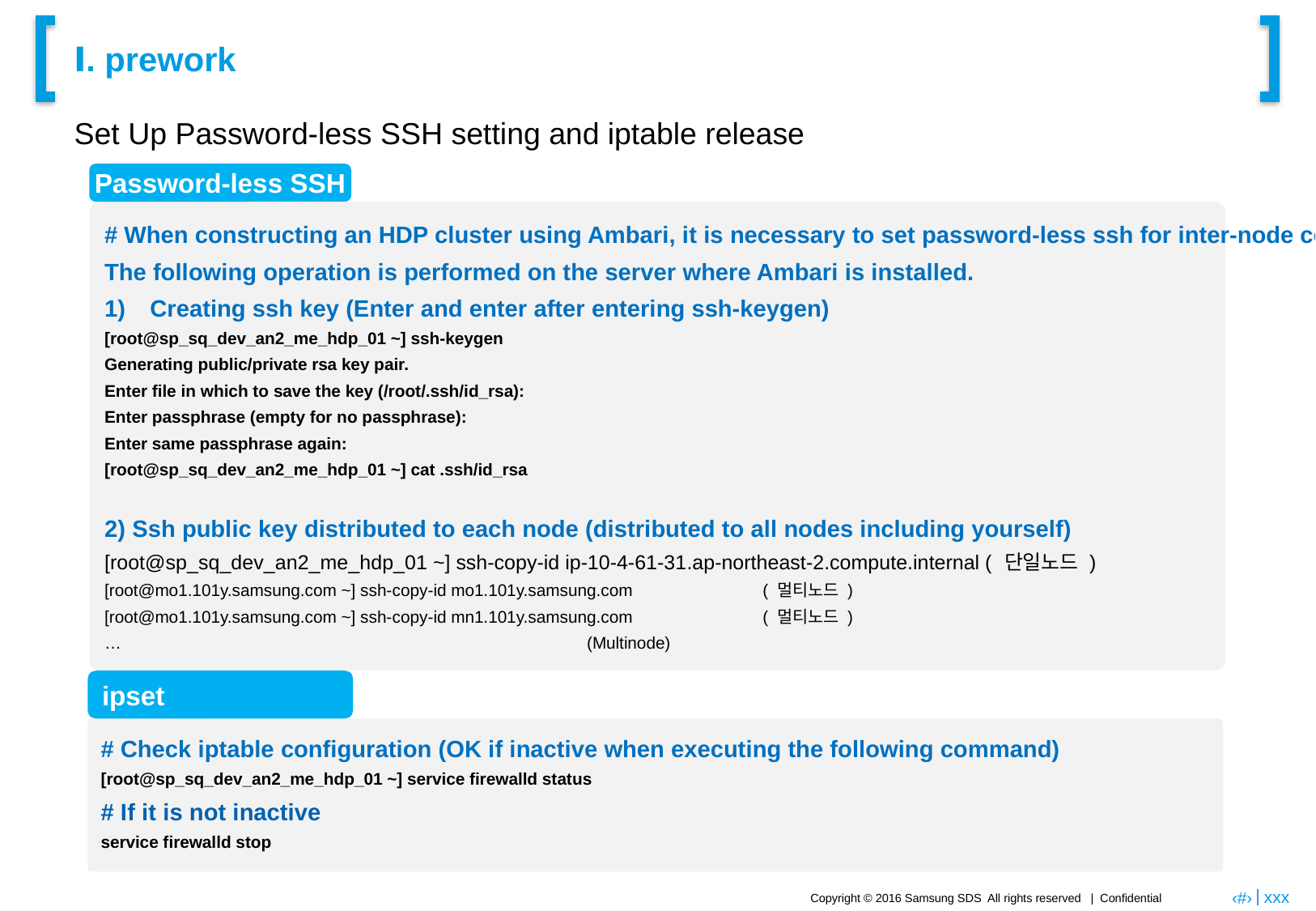

# Ⅰ. prework
Set Up Password-less SSH setting and iptable release
Password-less SSH
# When constructing an HDP cluster using Ambari, it is necessary to set password-less ssh for inter-node communication within the cluster.
The following operation is performed on the server where Ambari is installed.
Creating ssh key (Enter and enter after entering ssh-keygen)
[root@sp_sq_dev_an2_me_hdp_01 ~] ssh-keygen
Generating public/private rsa key pair.
Enter file in which to save the key (/root/.ssh/id_rsa):
Enter passphrase (empty for no passphrase):
Enter same passphrase again:
[root@sp_sq_dev_an2_me_hdp_01 ~] cat .ssh/id_rsa

2) Ssh public key distributed to each node (distributed to all nodes including yourself)
[root@sp_sq_dev_an2_me_hdp_01 ~] ssh-copy-id ip-10-4-61-31.ap-northeast-2.compute.internal ( 단일노드 )
[root@mo1.101y.samsung.com ~] ssh-copy-id mo1.101y.samsung.com                            ( 멀티노드 )
[root@mo1.101y.samsung.com ~] ssh-copy-id mn1.101y.samsung.com                            ( 멀티노드 )
…                                                                                                    (Multinode)

ipset
# Check iptable configuration (OK if inactive when executing the following command)
[root@sp_sq_dev_an2_me_hdp_01 ~] service firewalld status
# If it is not inactive
service firewalld stop